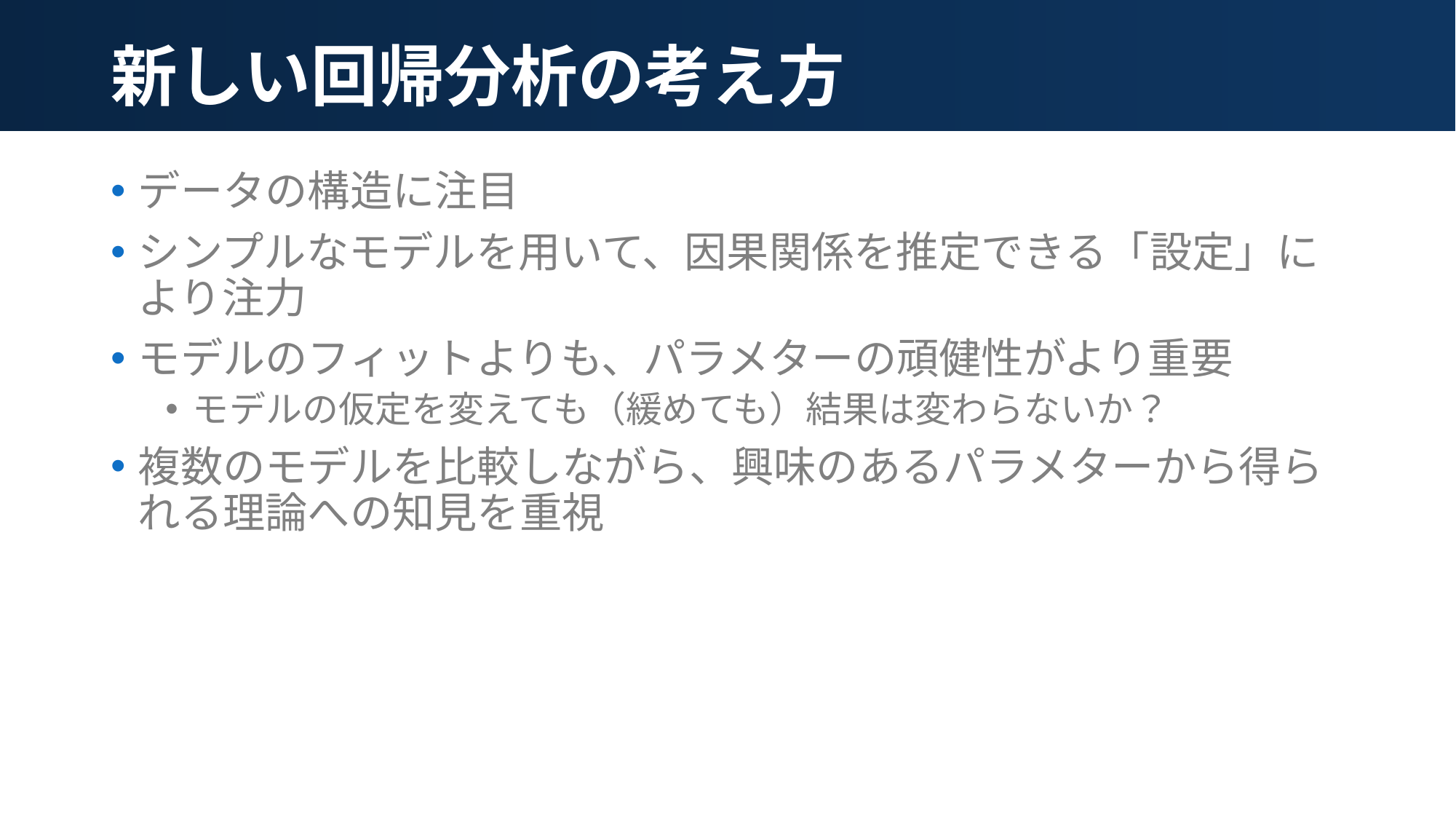

# 新しい回帰分析の考え方
データの構造に注目
シンプルなモデルを用いて、因果関係を推定できる「設定」により注力
モデルのフィットよりも、パラメターの頑健性がより重要
モデルの仮定を変えても（緩めても）結果は変わらないか？
複数のモデルを比較しながら、興味のあるパラメターから得られる理論への知見を重視